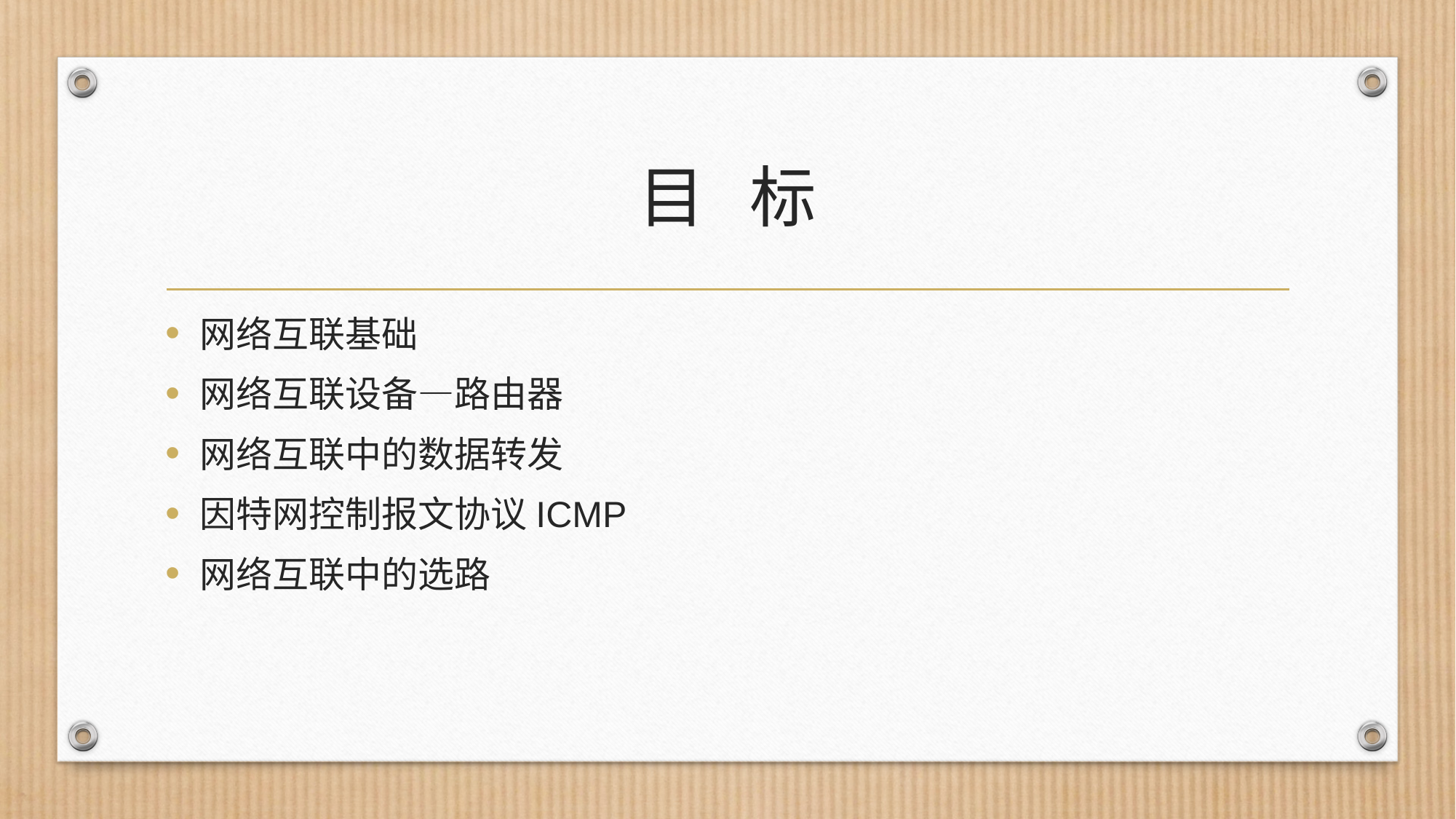

# 目   标
网络互联基础
网络互联设备—路由器
网络互联中的数据转发
因特网控制报文协议ICMP
网络互联中的选路